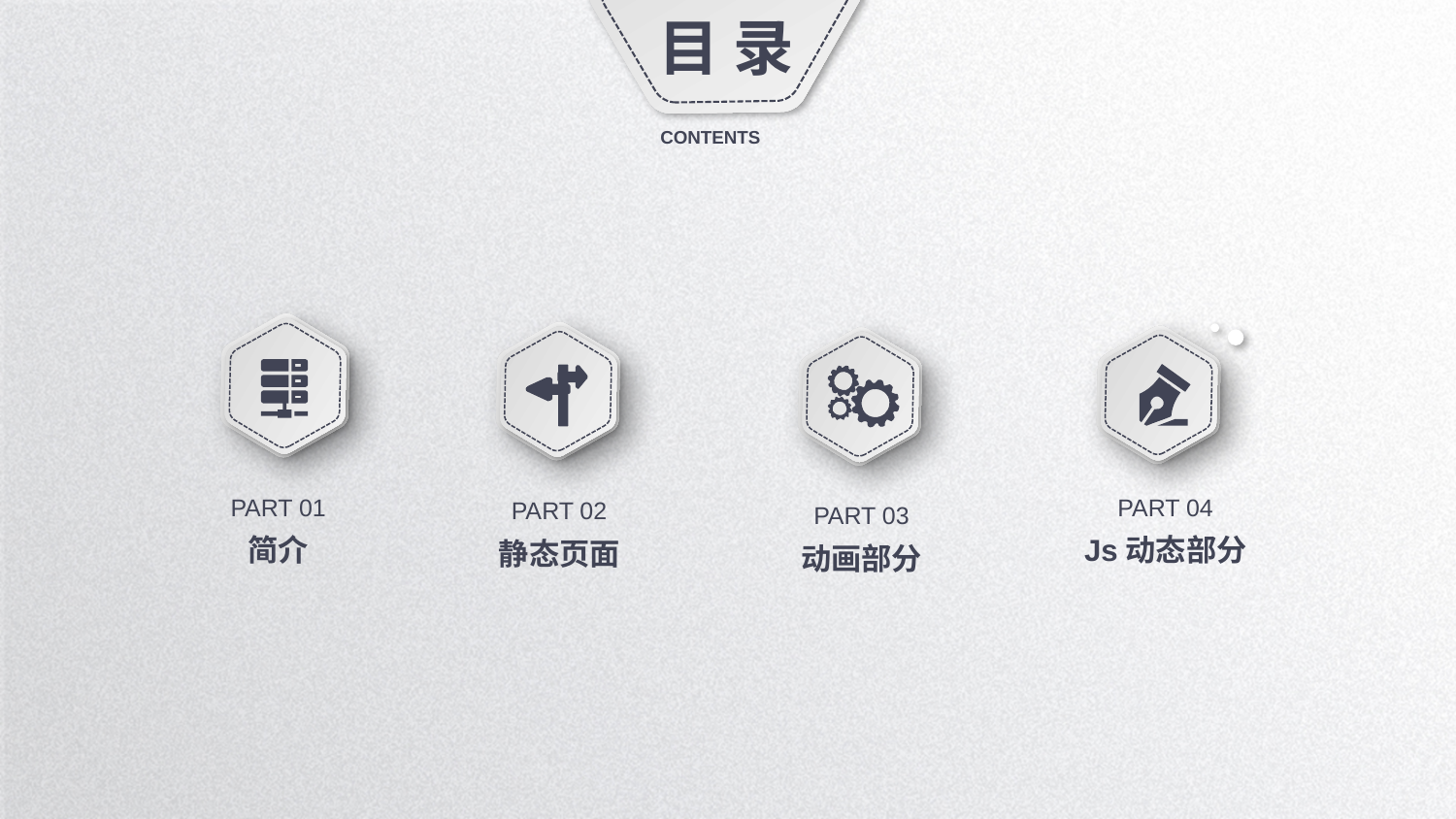

目 录
CONTENTS

PART 01
简介
PART 04
Js动态部分
PART 02
静态页面
PART 03
动画部分